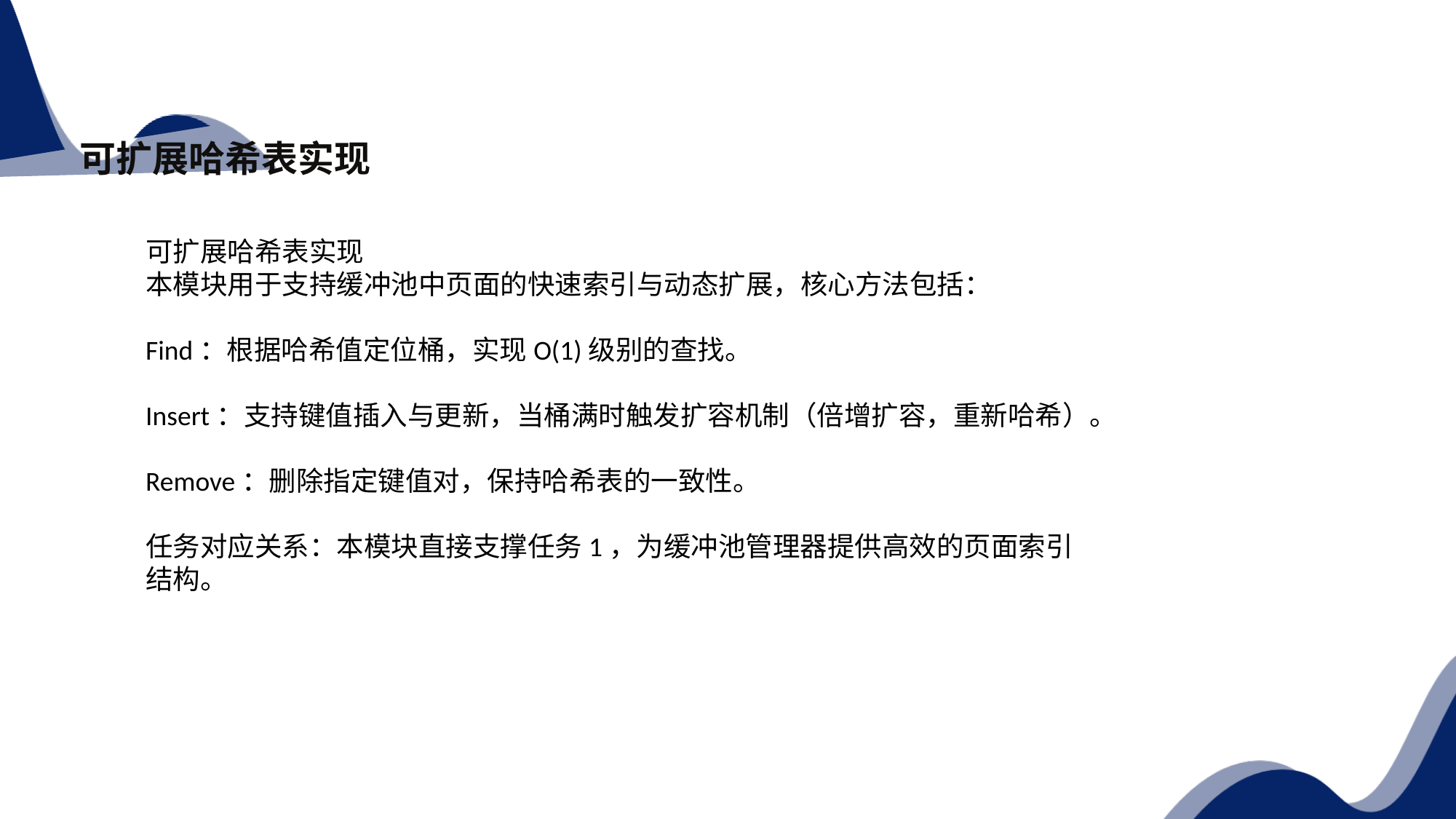

可扩展哈希表实现
可扩展哈希表实现
本模块用于支持缓冲池中页面的快速索引与动态扩展，核心方法包括：

Find：根据哈希值定位桶，实现O(1)级别的查找。

Insert：支持键值插入与更新，当桶满时触发扩容机制（倍增扩容，重新哈希）。

Remove：删除指定键值对，保持哈希表的一致性。

任务对应关系：本模块直接支撑任务1，为缓冲池管理器提供高效的页面索引结构。